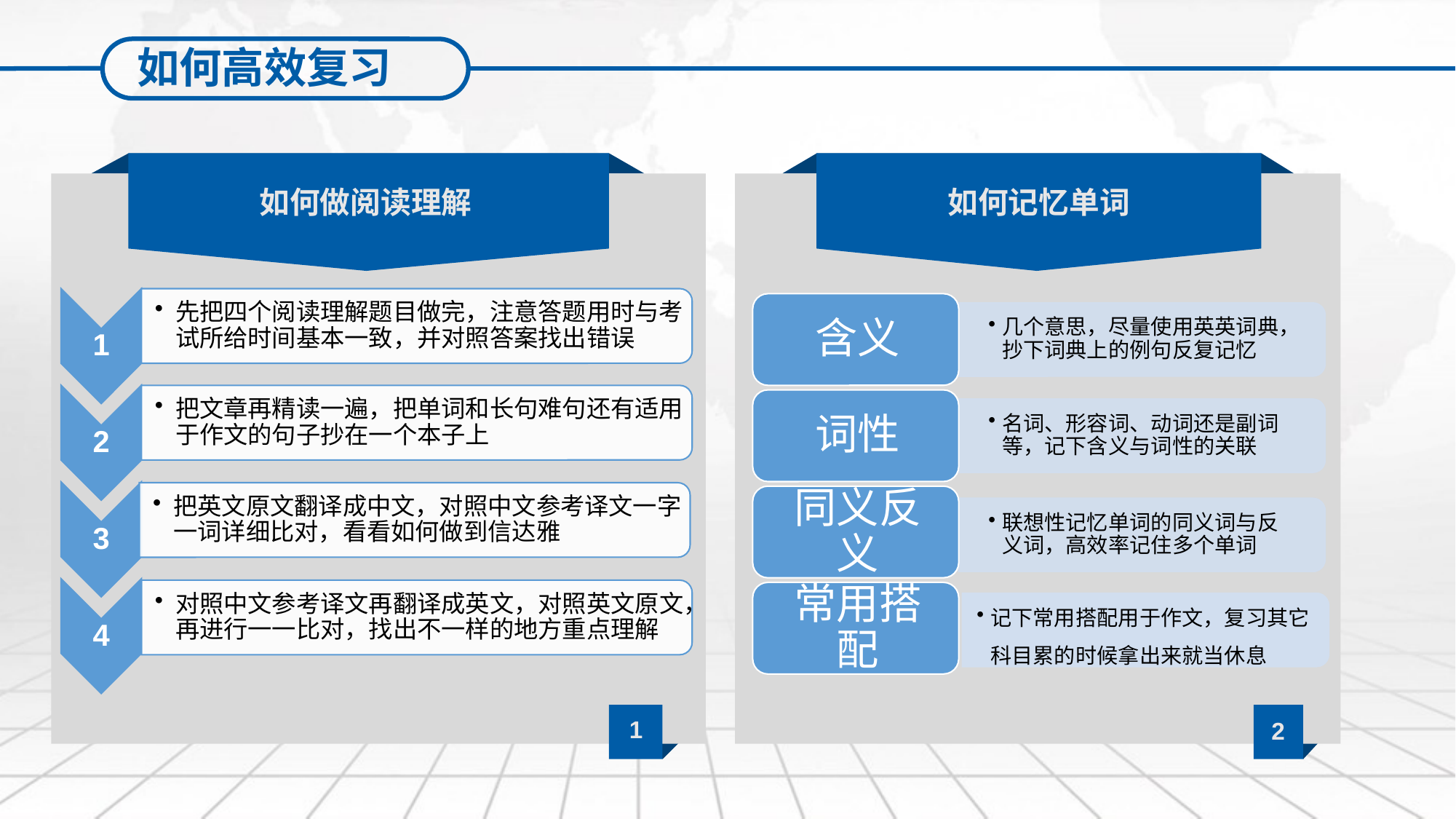

如何高效复习

如何做阅读理解

1

如何记忆单词

2

1
先把四个阅读理解题目做完，注意答题用时与考试所给时间基本一致，并对照答案找出错误
2
把文章再精读一遍，把单词和长句难句还有适用于作文的句子抄在一个本子上
3
对照中文参考译文再翻译成英文，对照英文原文，再进行一一比对，找出不一样的地方重点理解
4
把英文原文翻译成中文，对照中文参考译文一字一词详细比对，看看如何做到信达雅
几个意思，尽量使用英英词典，抄下词典上的例句反复记忆
含义
名词、形容词、动词还是副词等，记下含义与词性的关联
词性
联想性记忆单词的同义词与反义词，高效率记住多个单词
同义反义
常用搭配

记下常用搭配用于作文，复习其它科目累的时候拿出来就当休息